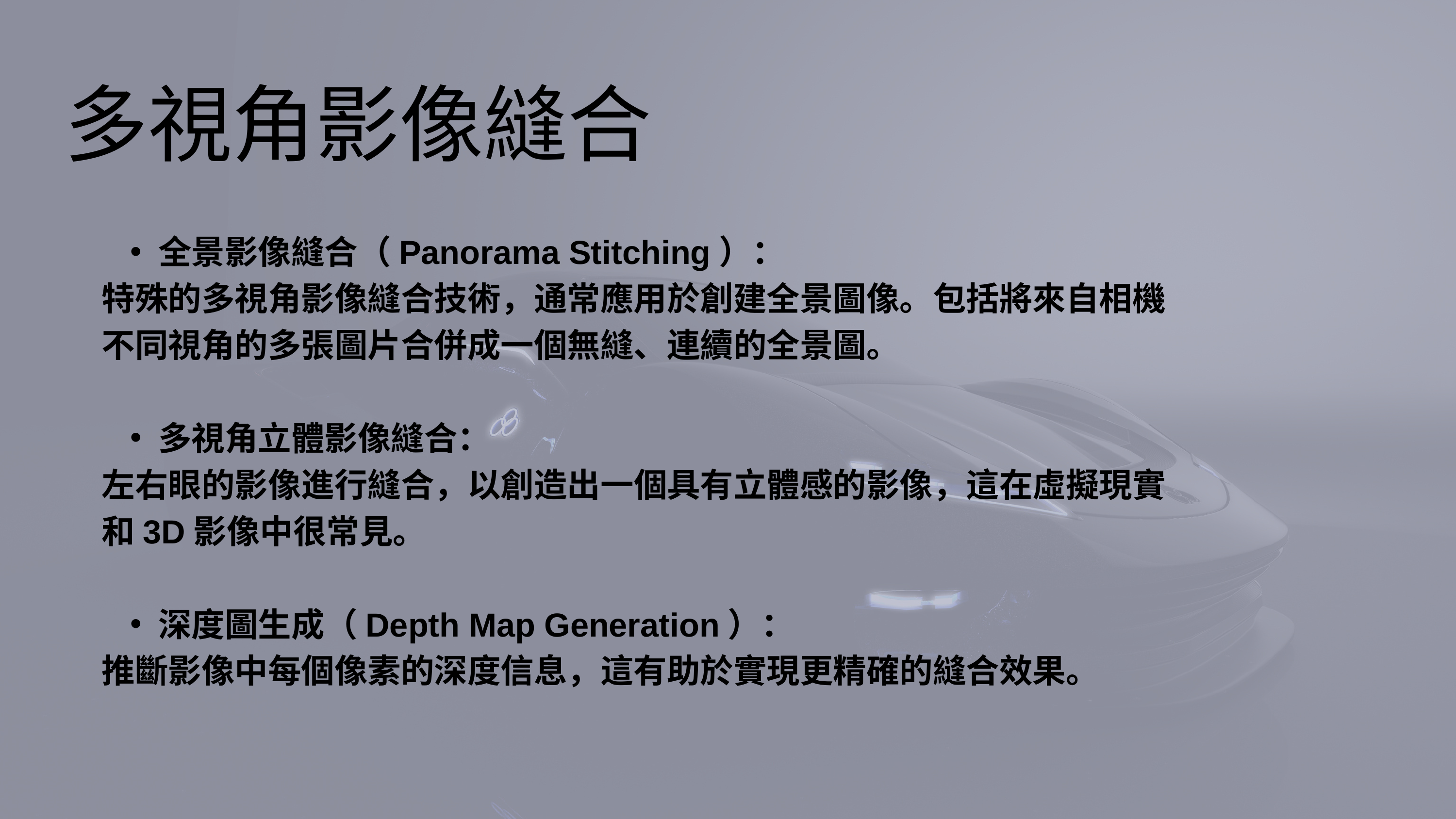

多視角影像縫合
全景影像縫合（Panorama Stitching）：
特殊的多視角影像縫合技術，通常應用於創建全景圖像。包括將來自相機不同視角的多張圖片合併成一個無縫、連續的全景圖。

多視角立體影像縫合：
左右眼的影像進行縫合，以創造出一個具有立體感的影像，這在虛擬現實和3D影像中很常見。

深度圖生成（Depth Map Generation）：
推斷影像中每個像素的深度信息，這有助於實現更精確的縫合效果。